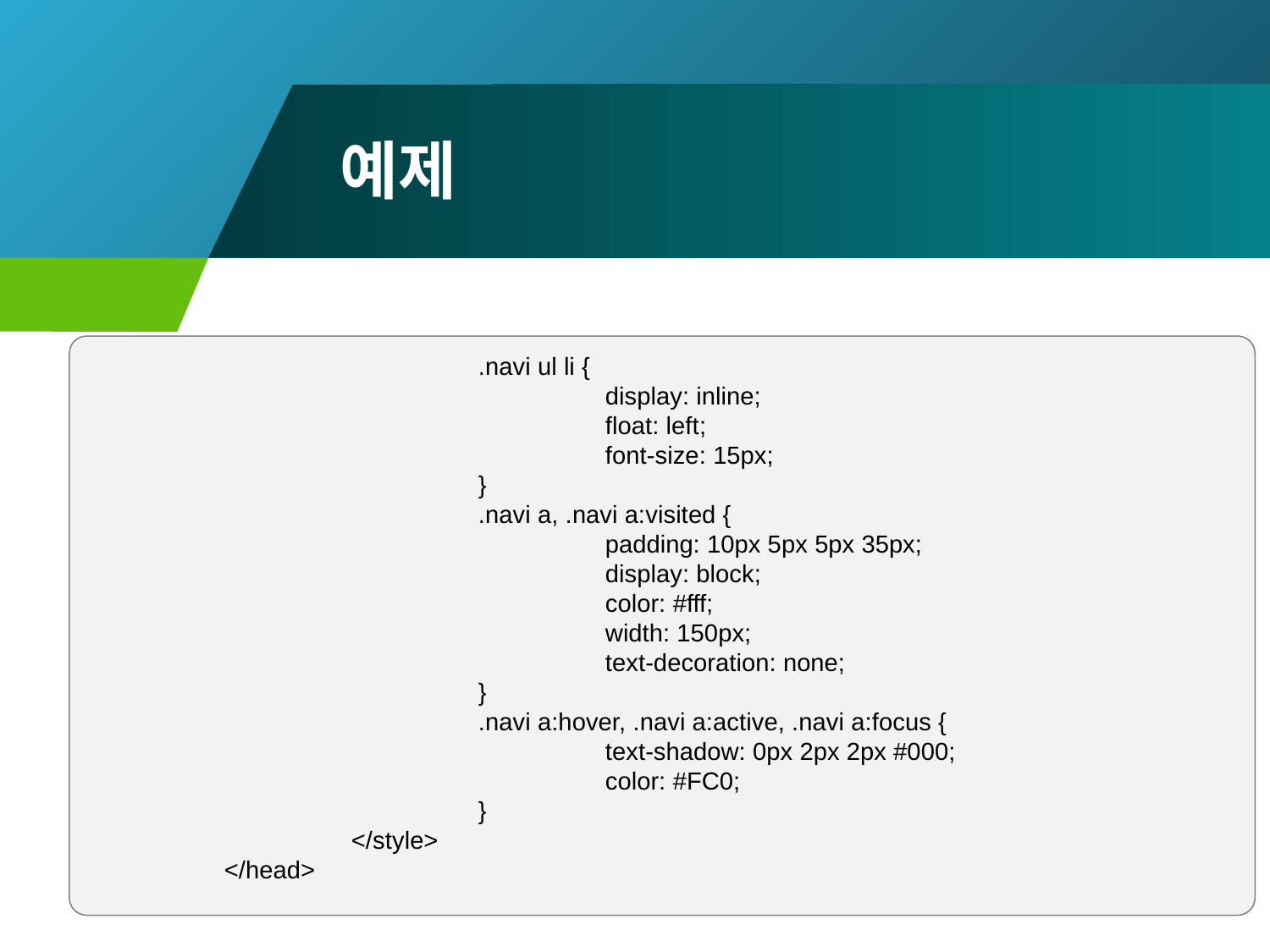

# 예제

			.navi ul li {
				display: inline;
				float: left;
				font-size: 15px;
			}
			.navi a, .navi a:visited {
				padding: 10px 5px 5px 35px;
				display: block;
				color: #fff;
				width: 150px;
				text-decoration: none;
			}
			.navi a:hover, .navi a:active, .navi a:focus {
				text-shadow: 0px 2px 2px #000;
				color: #FC0;
			}
		</style>
	</head>